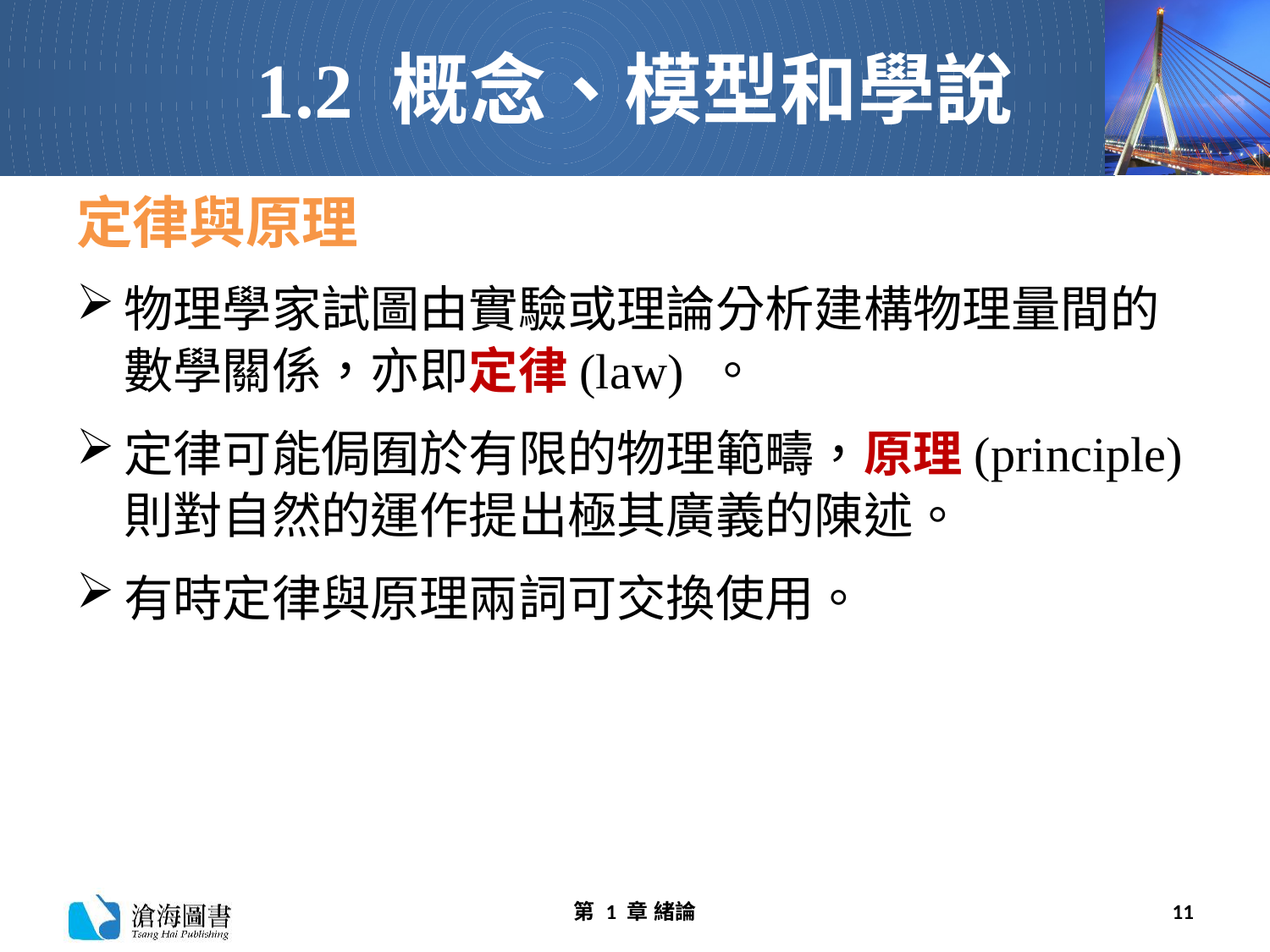

# 1.2 概念、模型和學說
定律與原理
物理學家試圖由實驗或理論分析建構物理量間的數學關係，亦即定律(law) 。
定律可能侷囿於有限的物理範疇，原理(principle)則對自然的運作提出極其廣義的陳述。
有時定律與原理兩詞可交換使用。

第 1 章 緒論
11